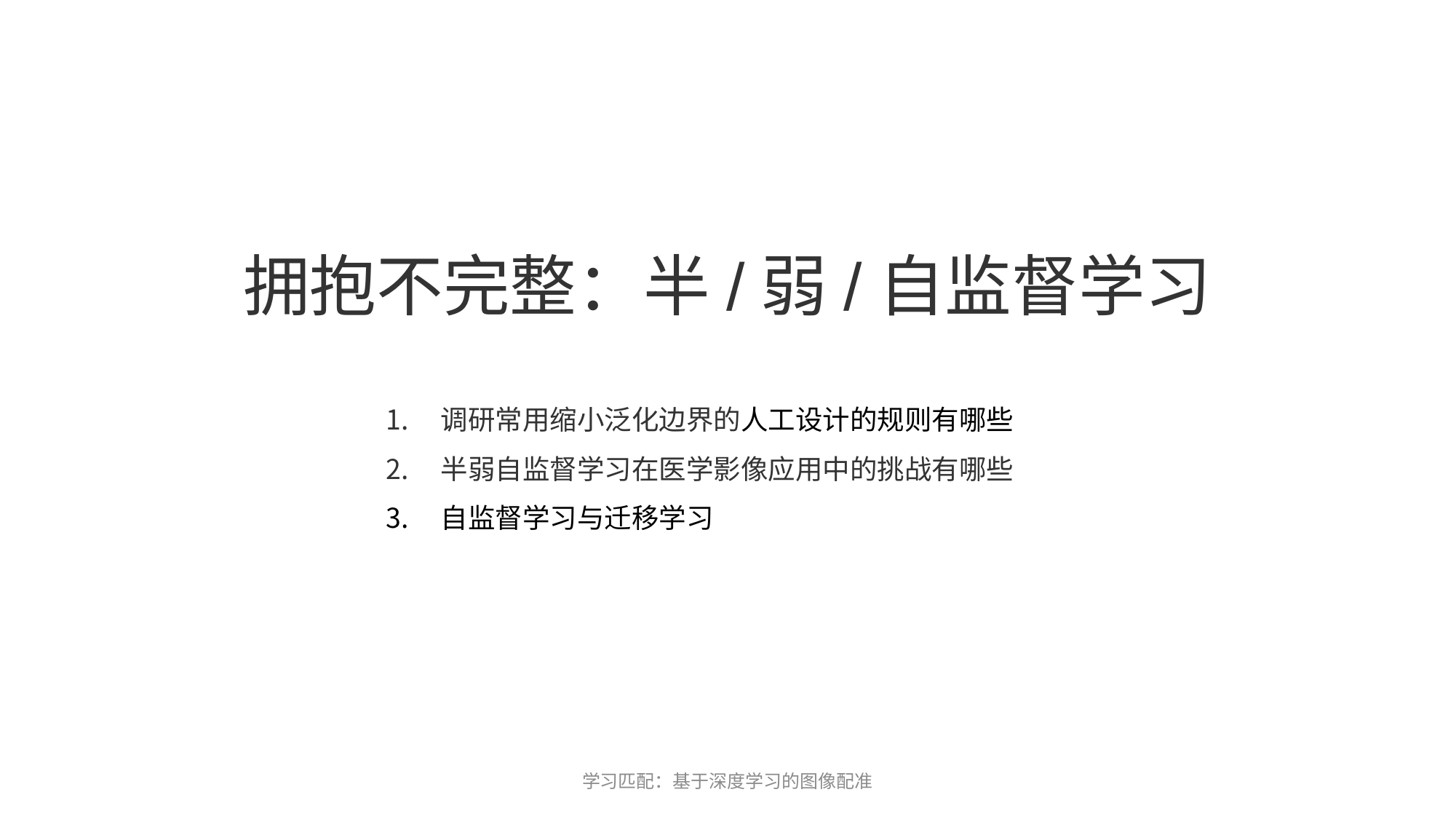

拥抱不完整：半/弱/自监督学习
调研常用缩小泛化边界的人工设计的规则有哪些
半弱自监督学习在医学影像应用中的挑战有哪些
自监督学习与迁移学习
学习匹配：基于深度学习的图像配准